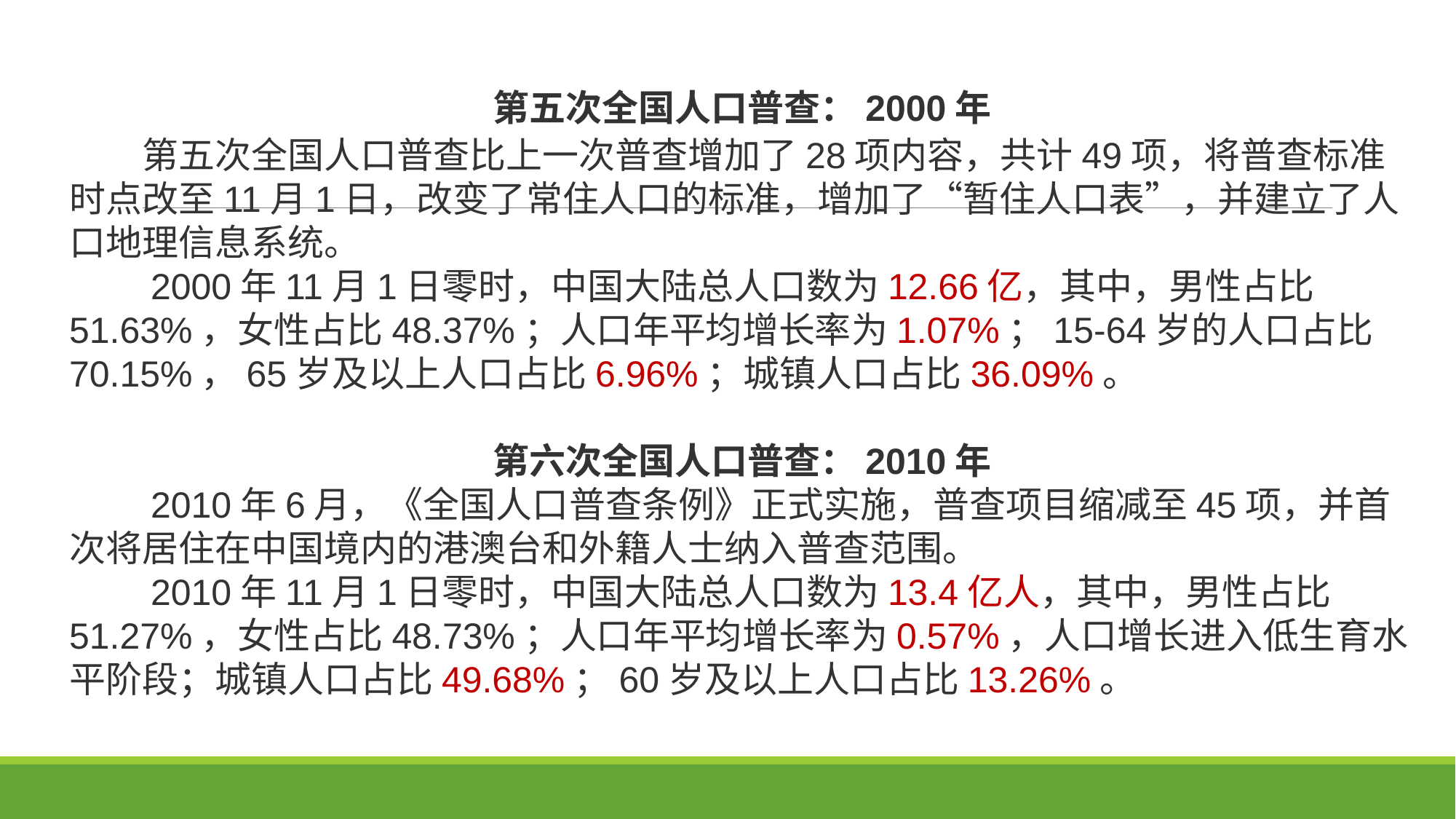

第五次全国人口普查：2000年
　　第五次全国人口普查比上一次普查增加了28项内容，共计49项，将普查标准时点改至11月1日，改变了常住人口的标准，增加了“暂住人口表”，并建立了人口地理信息系统。
　　2000年11月1日零时，中国大陆总人口数为12.66亿，其中，男性占比51.63%，女性占比48.37%；人口年平均增长率为1.07%；15-64岁的人口占比70.15%，65岁及以上人口占比6.96%；城镇人口占比36.09%。

第六次全国人口普查：2010年
　　2010年6月，《全国人口普查条例》正式实施，普查项目缩减至45项，并首次将居住在中国境内的港澳台和外籍人士纳入普查范围。
　　2010年11月1日零时，中国大陆总人口数为13.4亿人，其中，男性占比51.27%，女性占比48.73%；人口年平均增长率为0.57%，人口增长进入低生育水平阶段；城镇人口占比49.68%；60岁及以上人口占比13.26%。